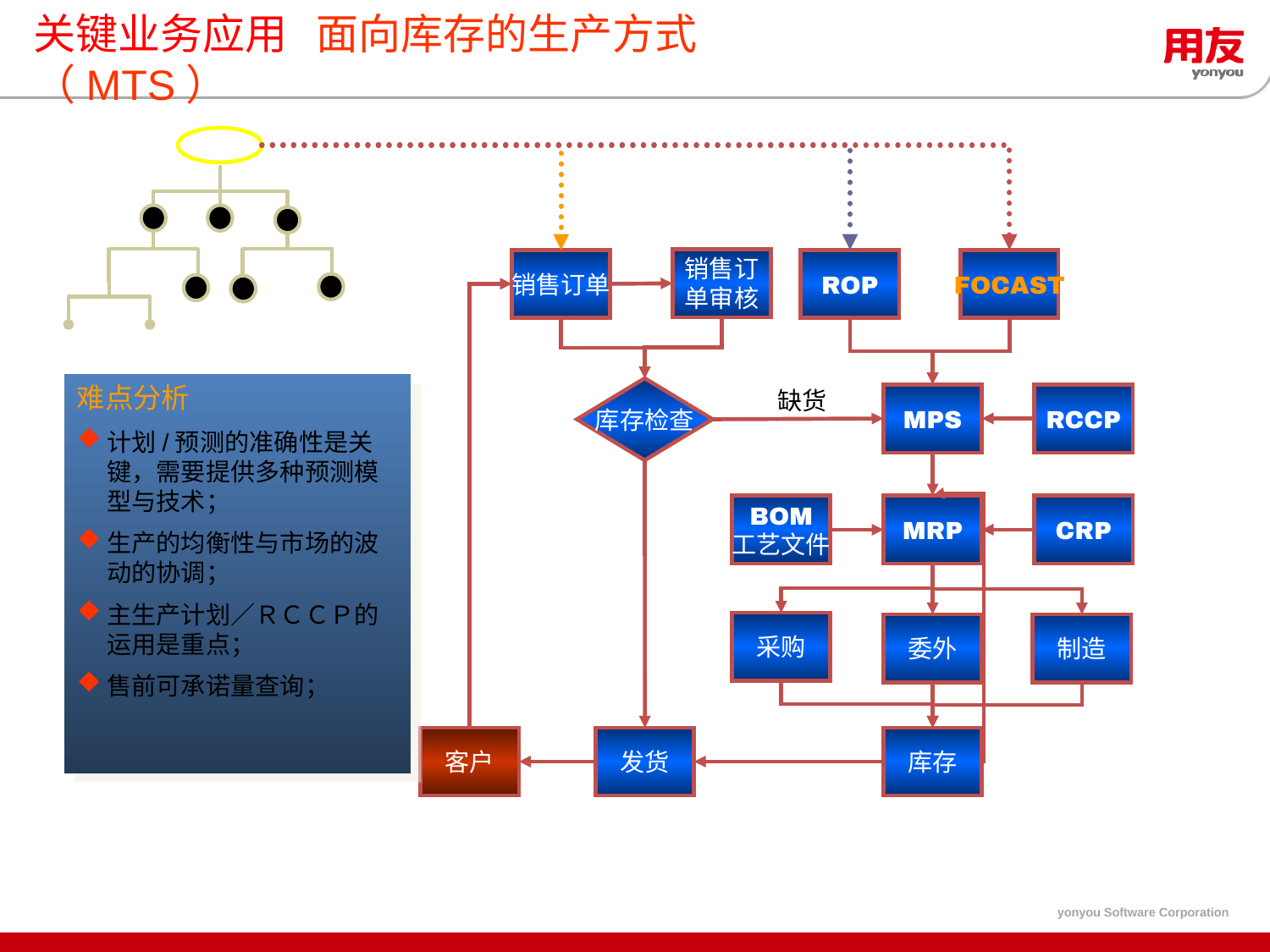

关键业务应用   面向库存的生产方式（MTS）

销售订
单审核
销售订单
ROP
FOCAST

难点分析
计划/预测的准确性是关键，需要提供多种预测模型与技术；
生产的均衡性与市场的波动的协调；
主生产计划／ＲＣＣＰ的运用是重点；
售前可承诺量查询；
库存检查
MPS
RCCP
缺货
BOM
工艺文件
MRP
CRP
采购
委外
制造
客户
发货
库存